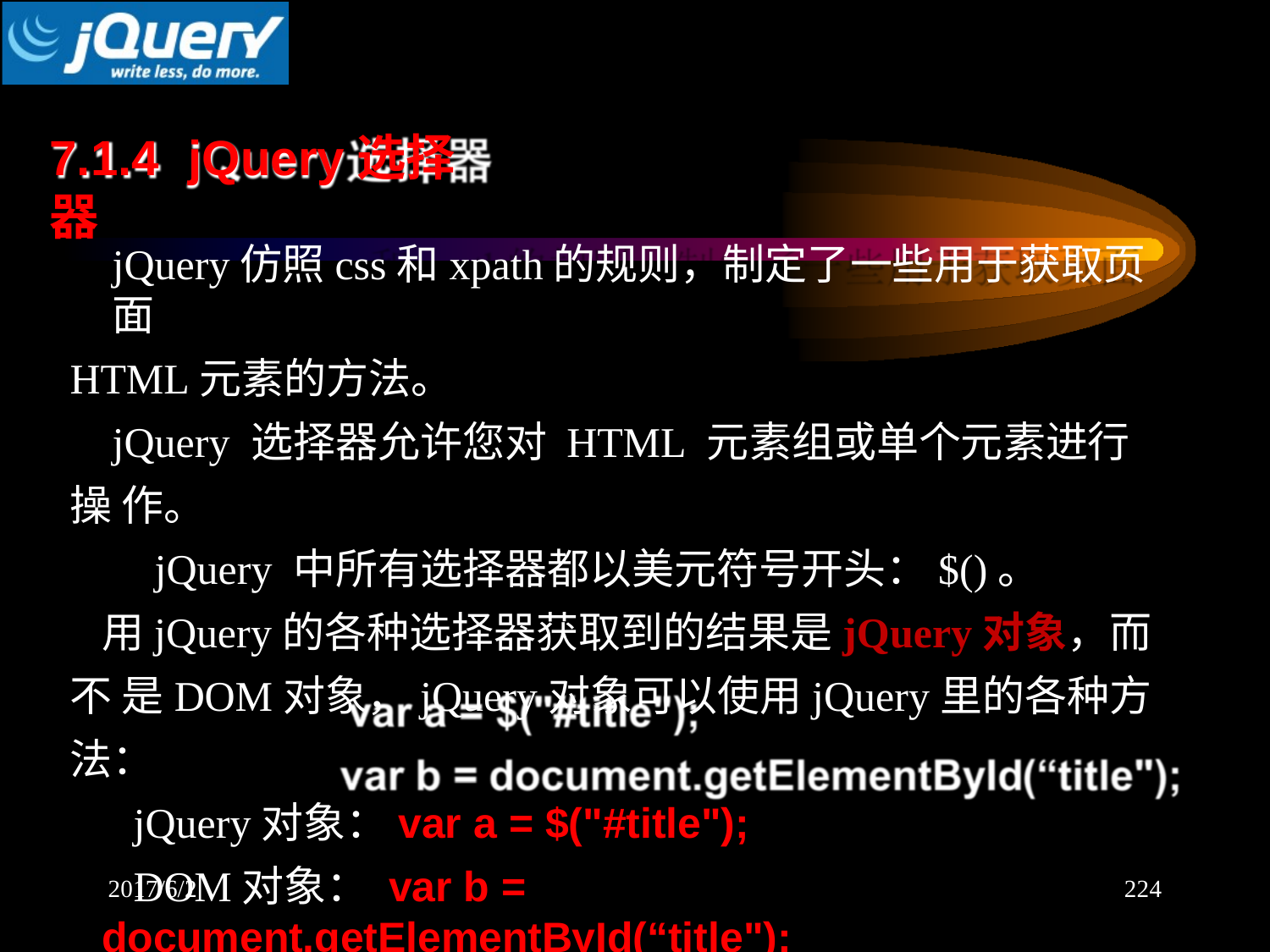

# 7.1.4	jQuery选择器

jQuery仿照css和xpath的规则，制定了一些用于获取页面
HTML元素的方法。
jQuery 选择器允许您对 HTML 元素组或单个元素进行操 作。
jQuery 中所有选择器都以美元符号开头：$()。
用jQuery的各种选择器获取到的结果是jQuery对象，而不 是DOM对象，jQuery对象可以使用jQuery里的各种方法：
jQuery对象：var a = $("#title");
DOM对象： var b = document.getElementById(“title");

2017/6/2
224